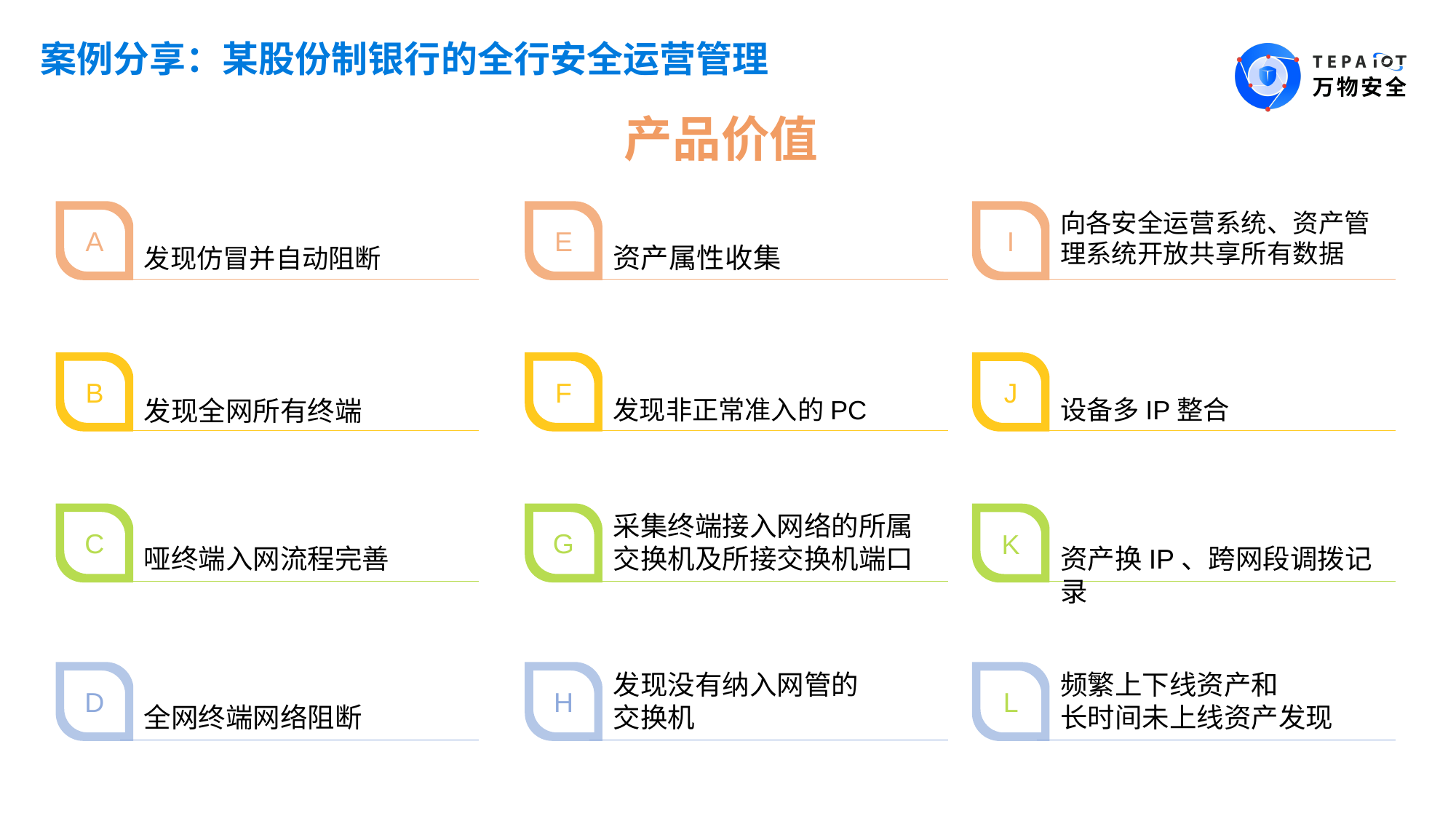

案例分享：某股份制银行的全行安全运营管理
产品价值
A

发现仿冒并自动阻断

资产属性收集

E
I
向各安全运营系统、资产管理系统开放共享所有数据
B

发现全网所有终端
F

发现非正常准入的PC
J

设备多IP整合
采集终端接入网络的所属
交换机及所接交换机端口
G
C

哑终端入网流程完善

资产换IP、跨网段调拨记录
K
发现没有纳入网管的
交换机
H
频繁上下线资产和
长时间未上线资产发现
L
D

全网终端网络阻断